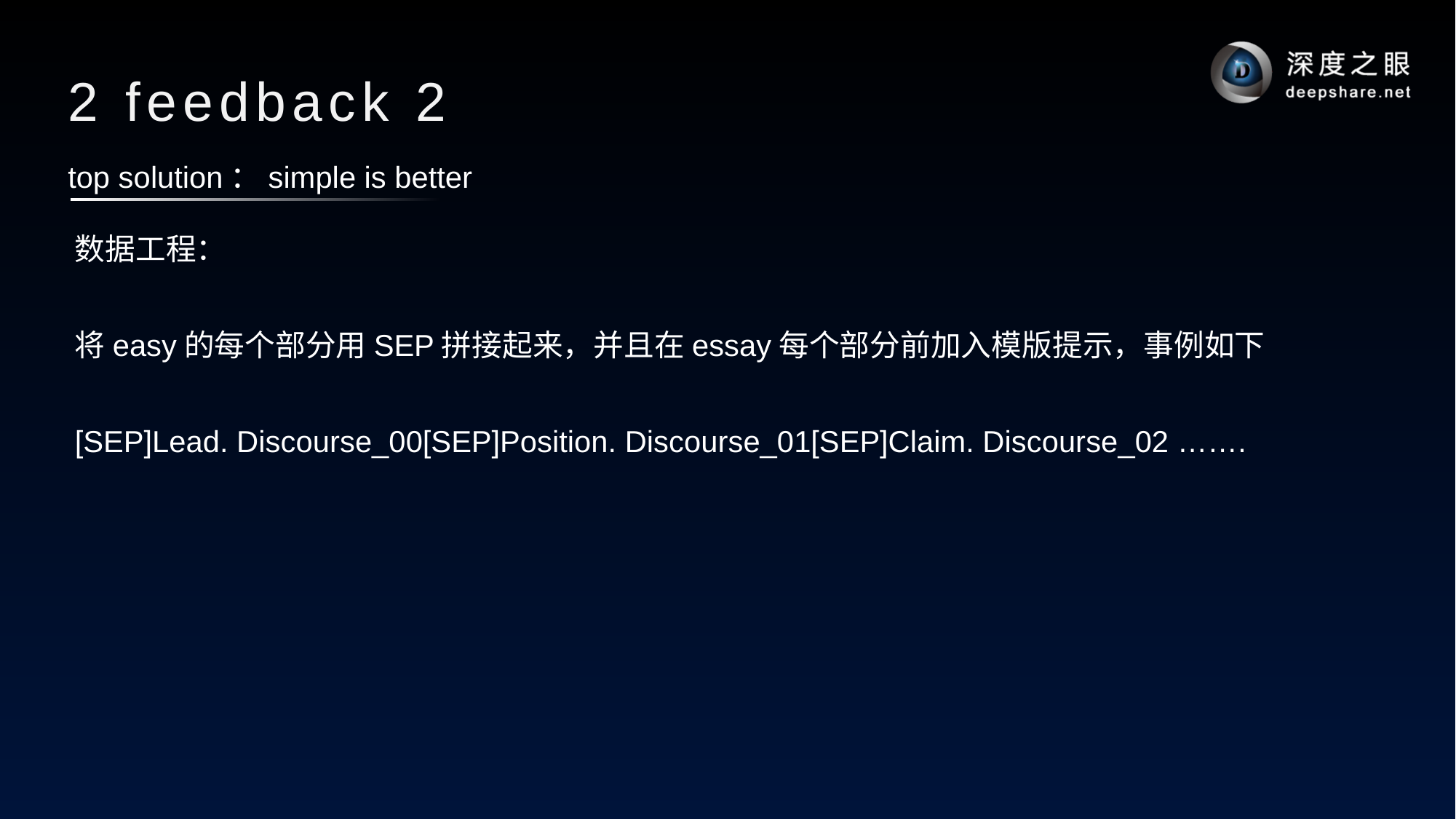

# 2 feedback 2
top solution：simple is better
数据工程：

将easy的每个部分用SEP拼接起来，并且在essay每个部分前加入模版提示，事例如下

[SEP]Lead. Discourse_00[SEP]Position. Discourse_01[SEP]Claim. Discourse_02 …….